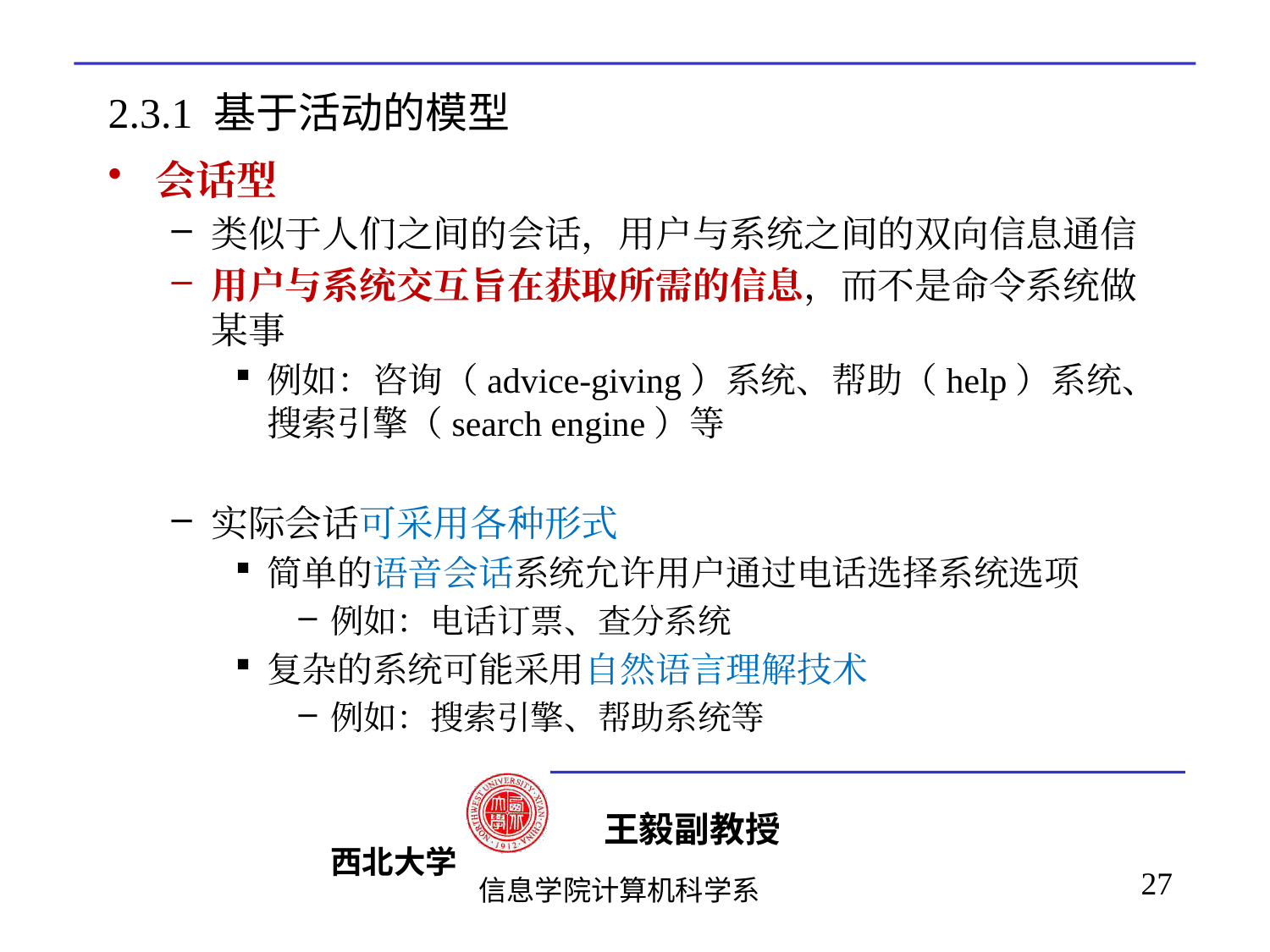

# 2.3.1 基于活动的模型
会话型
类似于人们之间的会话，用户与系统之间的双向信息通信
用户与系统交互旨在获取所需的信息，而不是命令系统做某事
例如：咨询（advice-giving）系统、帮助（help）系统、搜索引擎（search engine）等

实际会话可采用各种形式
简单的语音会话系统允许用户通过电话选择系统选项
例如：电话订票、查分系统
复杂的系统可能采用自然语言理解技术
例如：搜索引擎、帮助系统等
27